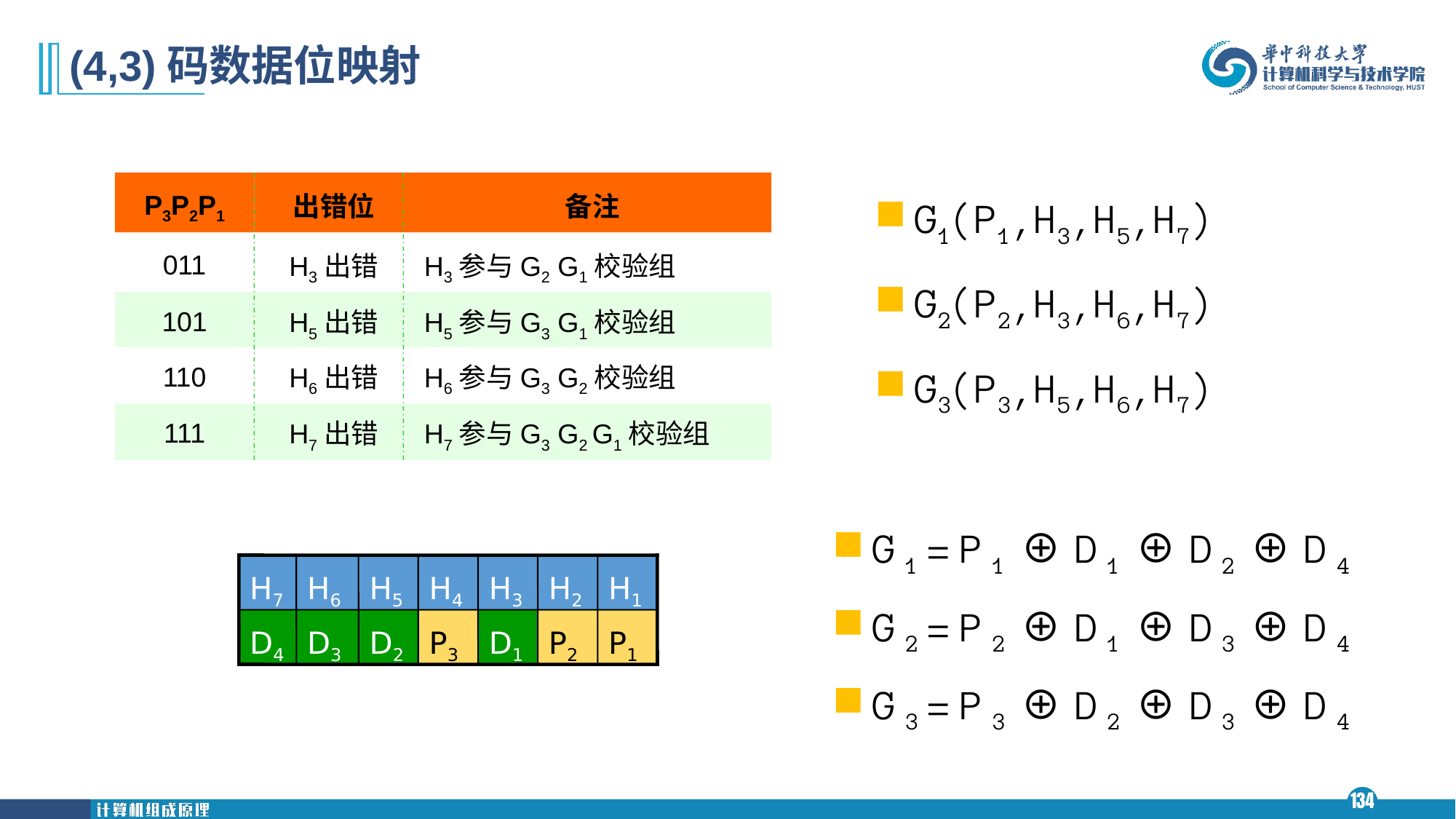

# (4,3)码数据位映射
P3P2P1
出错位
备注
011
H3出错
H3参与G2 G1校验组
101
H5出错
H5参与G3 G1校验组
110
H6出错
H6参与G3 G2校验组
111
H7出错
H7参与G3 G2 G1校验组

G1(P1,H3,H5,H7)
G2(P2,H3,H6,H7)
G3(P3,H5,H6,H7)

G1=P1⊕D1⊕D2⊕D4
G2=P2⊕D1⊕D3⊕D4
G3=P3⊕D2⊕D3⊕D4

H7

H6
H5
H4
H3
H2
H1

D4
D3
D2
P3
D1
P2
P1